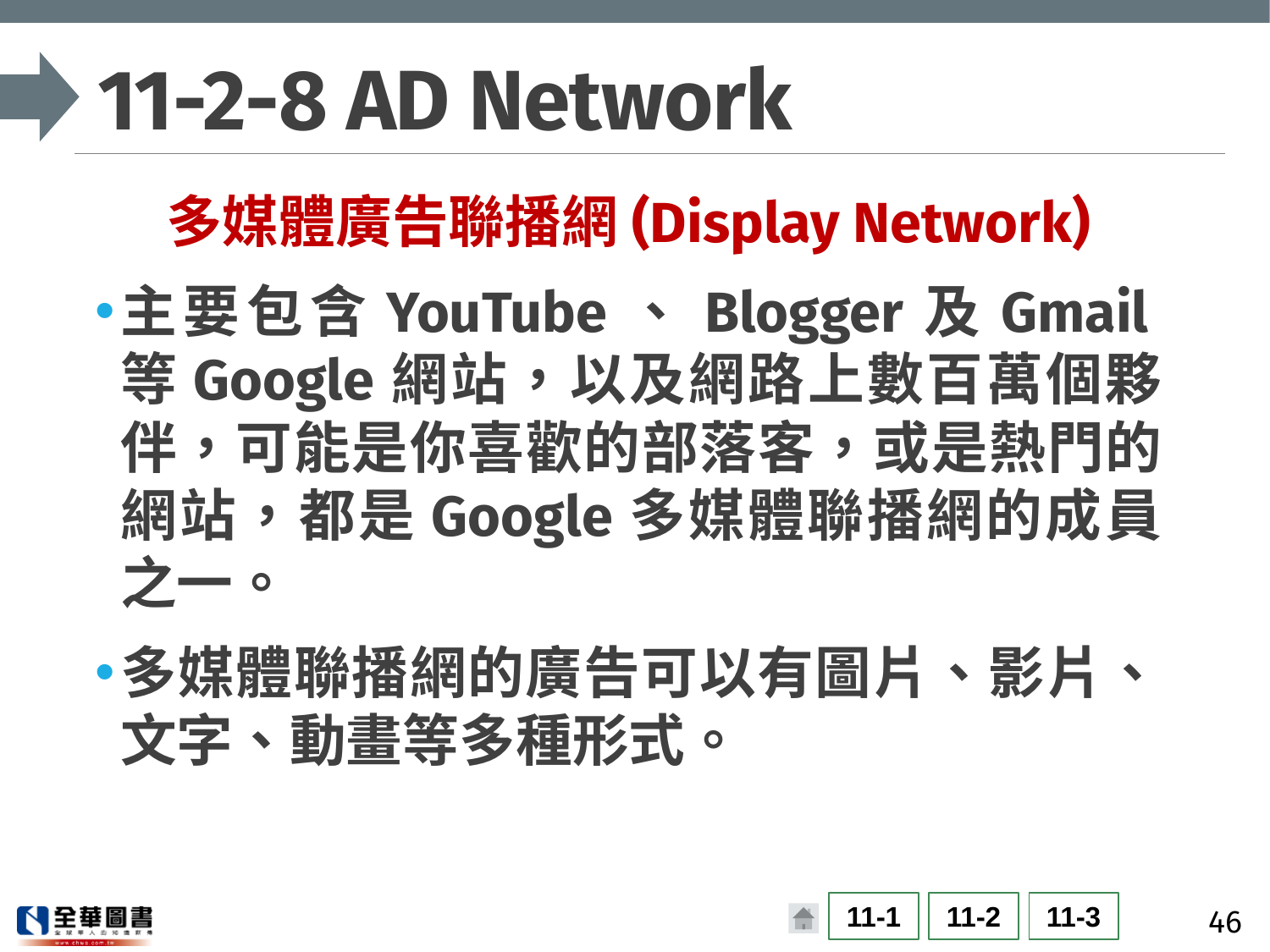

# 11-2-8 AD Network
多媒體廣告聯播網(Display Network)
主要包含YouTube、Blogger及Gmail等Google網站，以及網路上數百萬個夥伴，可能是你喜歡的部落客，或是熱門的網站，都是Google多媒體聯播網的成員之一。
多媒體聯播網的廣告可以有圖片、影片、文字、動畫等多種形式。
46